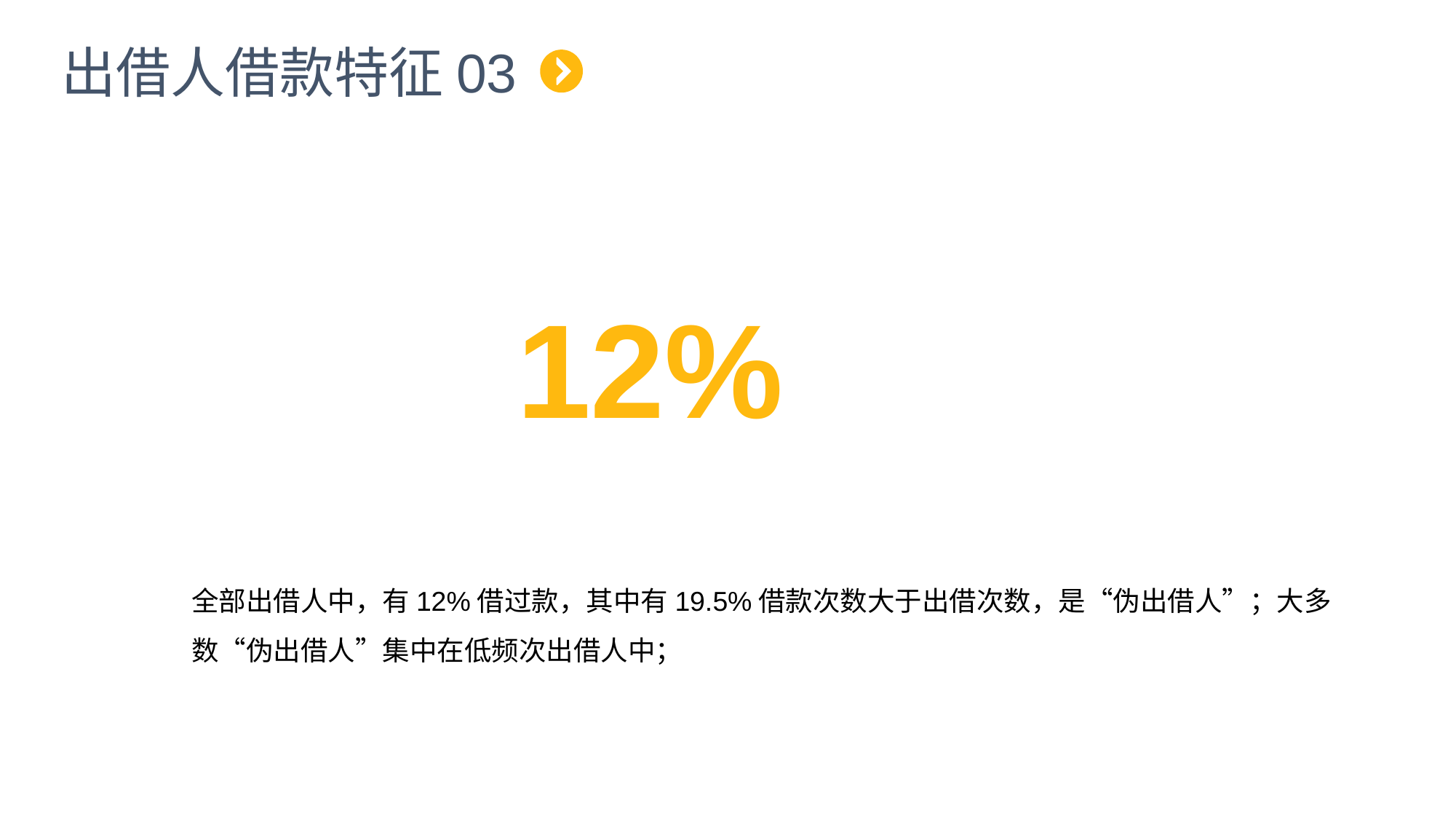

出借人借款特征03

12%
全部出借人中，有12%借过款，其中有19.5%借款次数大于出借次数，是“伪出借人”；大多数“伪出借人”集中在低频次出借人中；